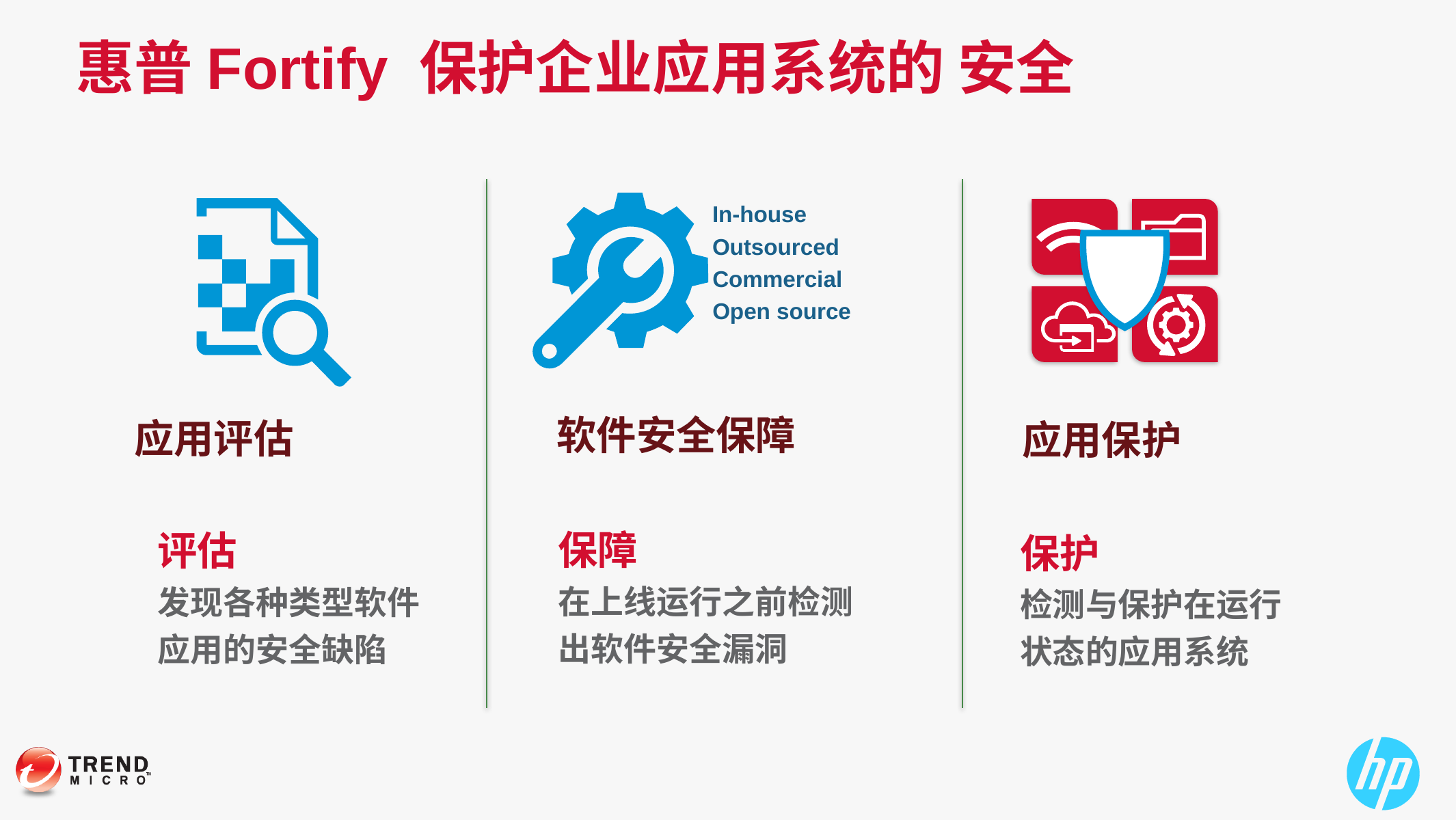

惠普Fortify 保护企业应用系统的 安全

In-house
Outsourced
Commercial
Open source

软件安全保障
应用评估
应用保护
保障
在上线运行之前检测
出软件安全漏洞
评估
发现各种类型软件
应用的安全缺陷
保护
检测与保护在运行
状态的应用系统